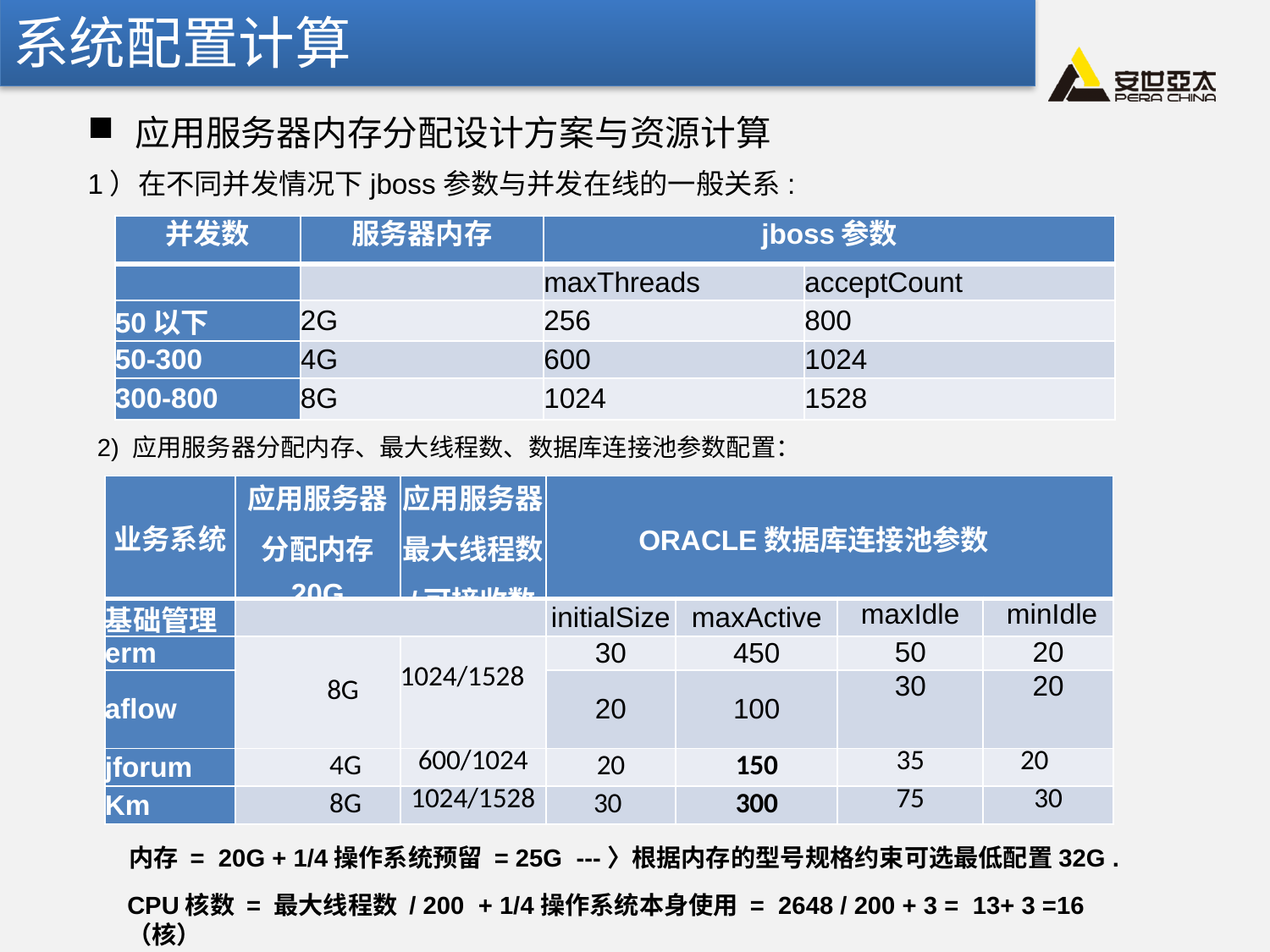

系统配置计算
应用服务器内存分配设计方案与资源计算
1）在不同并发情况下jboss参数与并发在线的一般关系:

| 并发数 | 服务器内存 | jboss参数 |  |
| --- | --- | --- | --- |
|  |  | maxThreads | acceptCount |
| 50以下 | 2G | 256 | 800 |
| 50-300 | 4G | 600 | 1024 |
| 300-800 | 8G | 1024 | 1528 |
2) 应用服务器分配内存、最大线程数、数据库连接池参数配置：
| 业务系统 | 应用服务器 分配内存 20G | 应用服务器 最大线程数 /可接收数 | ORACLE数据库连接池参数 |  |  |  |
| --- | --- | --- | --- | --- | --- | --- |
| 基础管理 |  |  | initialSize | maxActive | maxIdle | minIdle |
| erm | 8G | 1024/1528 | 30 | 450 | 50 | 20 |
| aflow |  |  | 20 | 100 | 30 | 20 |
| jforum | 4G | 600/1024 | 20 | 150 | 35 | 20 |
| Km | 8G | 1024/1528 | 30 | 300 | 75 | 30 |
 内存 =  20G + 1/4操作系统预留 = 25G  ---〉根据内存的型号规格约束可选最低配置32G .
CPU核数 = 最大线程数 / 200  + 1/4操作系统本身使用 =  2648 / 200 + 3 =  13+ 3 =16（核）